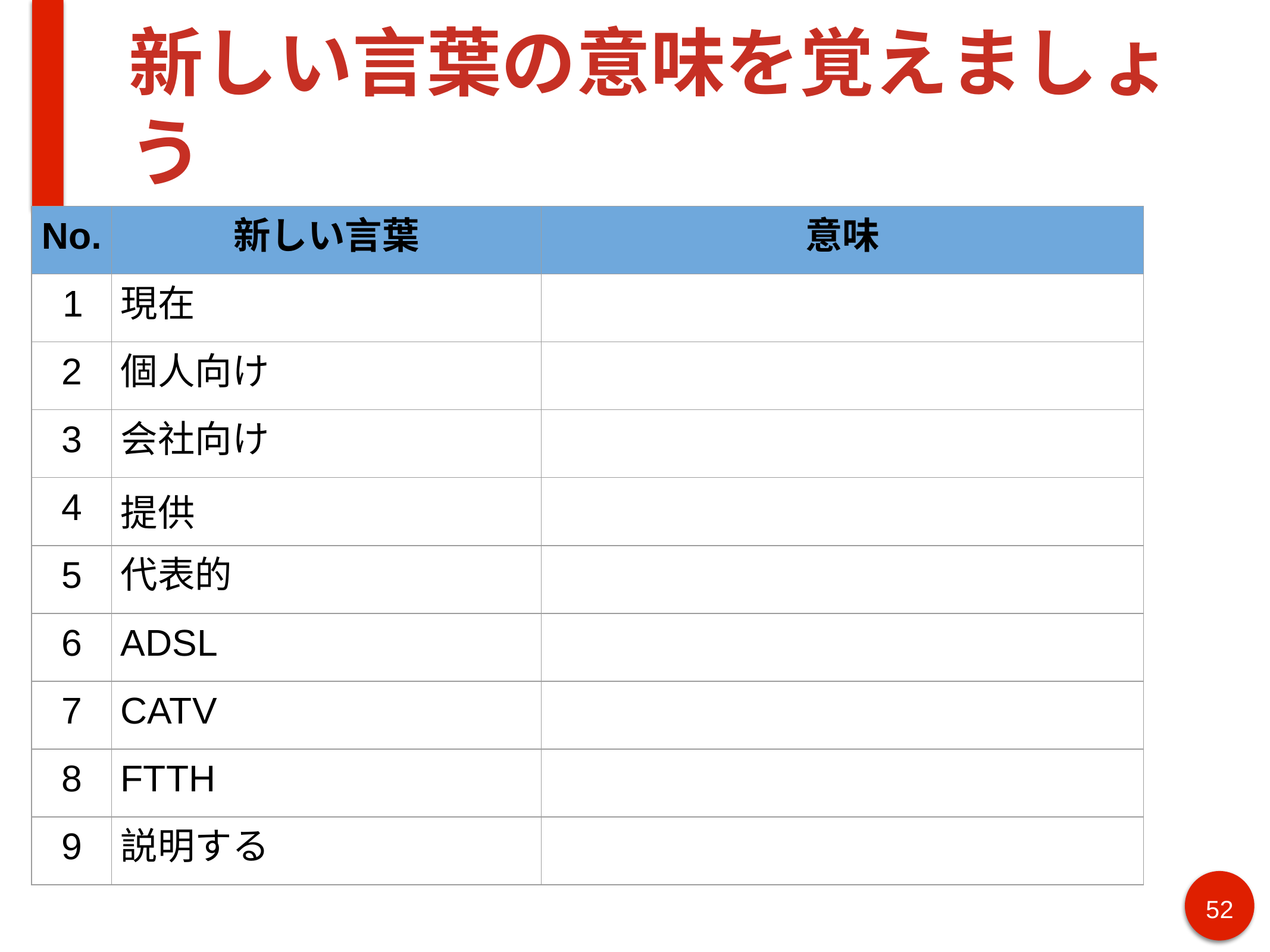

# 新しい言葉の意味を覚えましょう
| No. | 新しい言葉 | 意味 |
| --- | --- | --- |
| 1 | 現在 |  |
| 2 | 個人向け |  |
| 3 | 会社向け |  |
| 4 | 提供 |  |
| 5 | 代表的 |  |
| 6 | ADSL |  |
| 7 | CATV |  |
| 8 | FTTH |  |
| 9 | 説明する |  |
52